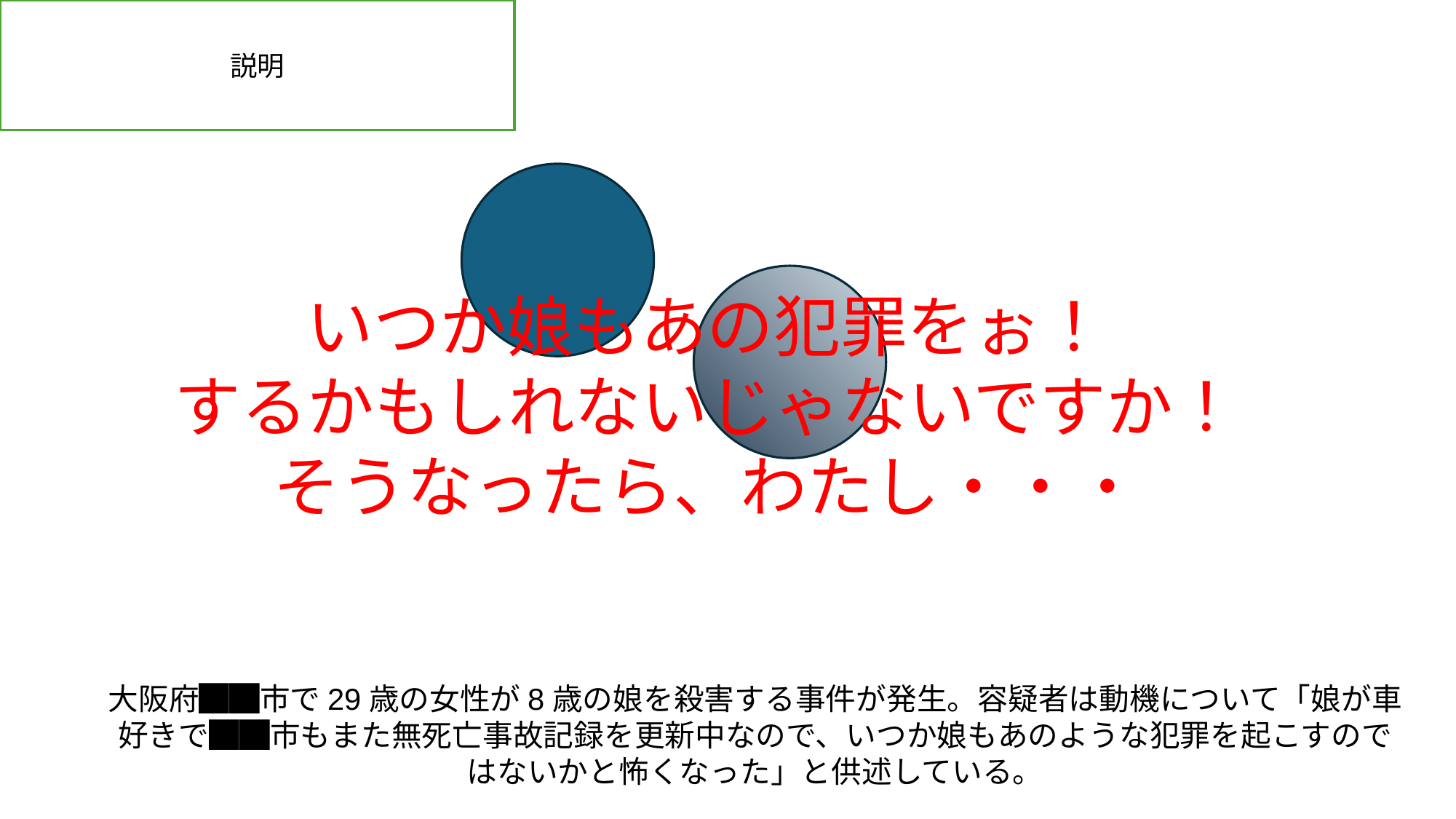

説明
いつか娘もあの犯罪をぉ！
するかもしれないじゃないですか！
そうなったら、わたし・・・

大阪府██市で29歳の女性が8歳の娘を殺害する事件が発生。容疑者は動機について「娘が車好きで██市もまた無死亡事故記録を更新中なので、いつか娘もあのような犯罪を起こすのではないかと怖くなった」と供述している。